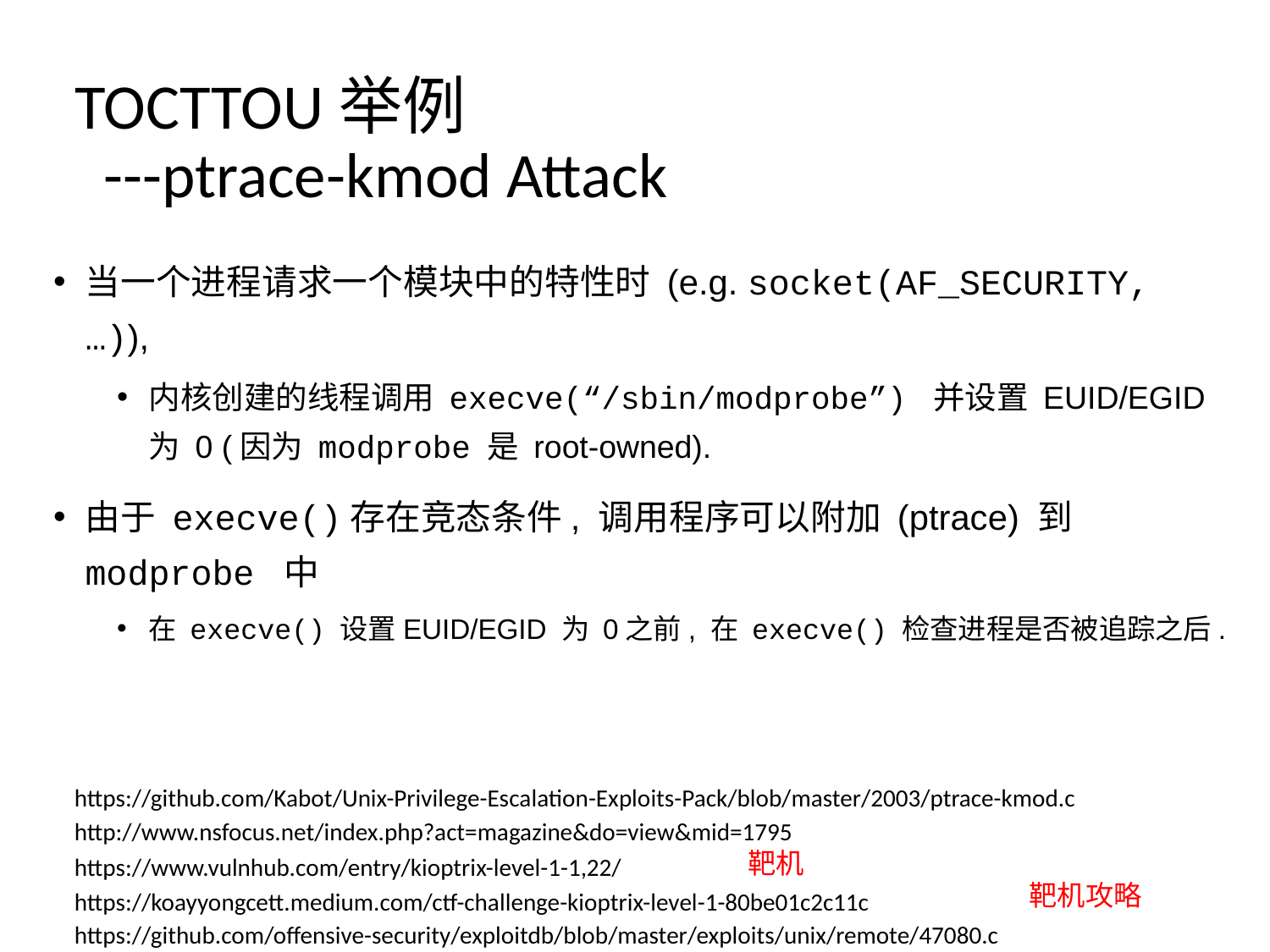

# TOCTTOU举例 ---ptrace-kmod Attack
当一个进程请求一个模块中的特性时 (e.g. socket(AF_SECURITY, …)),
内核创建的线程调用 execve(“/sbin/modprobe”) 并设置 EUID/EGID 为 0 (因为 modprobe 是 root-owned).
由于 execve()存在竞态条件, 调用程序可以附加 (ptrace) 到 modprobe 中
在 execve() 设置EUID/EGID 为 0之前, 在 execve() 检查进程是否被追踪之后.
https://github.com/Kabot/Unix-Privilege-Escalation-Exploits-Pack/blob/master/2003/ptrace-kmod.c
http://www.nsfocus.net/index.php?act=magazine&do=view&mid=1795
靶机
https://www.vulnhub.com/entry/kioptrix-level-1-1,22/
靶机攻略
https://koayyongcett.medium.com/ctf-challenge-kioptrix-level-1-80be01c2c11c
https://github.com/offensive-security/exploitdb/blob/master/exploits/unix/remote/47080.c